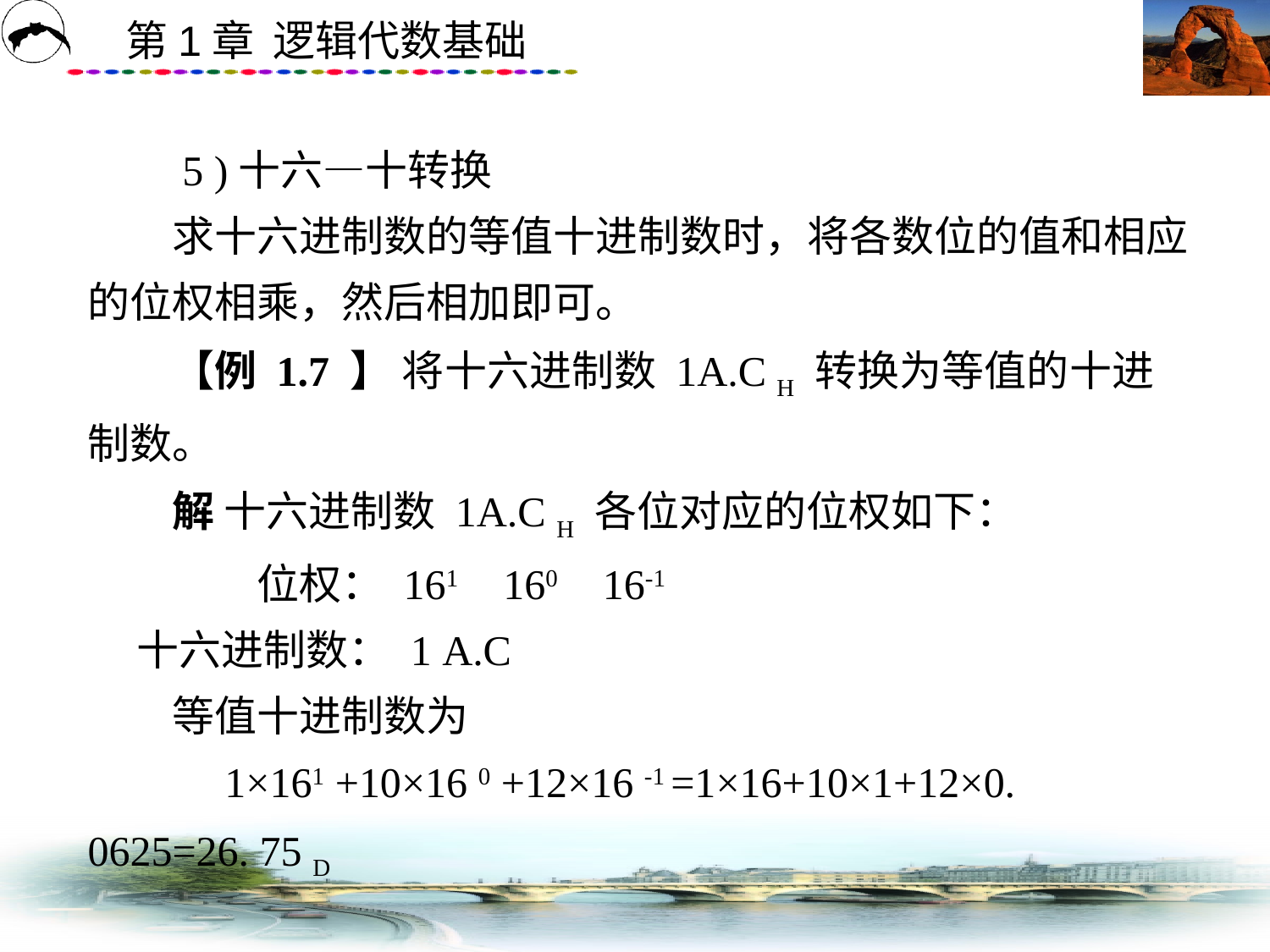

# 5 )十六—十转换 　　求十六进制数的等值十进制数时，将各数位的值和相应的位权相乘，然后相加即可。 　　【例 1.7 】 将十六进制数 1A.C H 转换为等值的十进制数。 　　解 十六进制数 1A.C H 各位对应的位权如下： 　　　　位权： 161　160　16-1　 　　十六进制数： 1 A.C 　　等值十进制数为 　　　1×161 +10×16 0 +12×16 -1 =1×16+10×1+12×0. 0625=26. 75 D